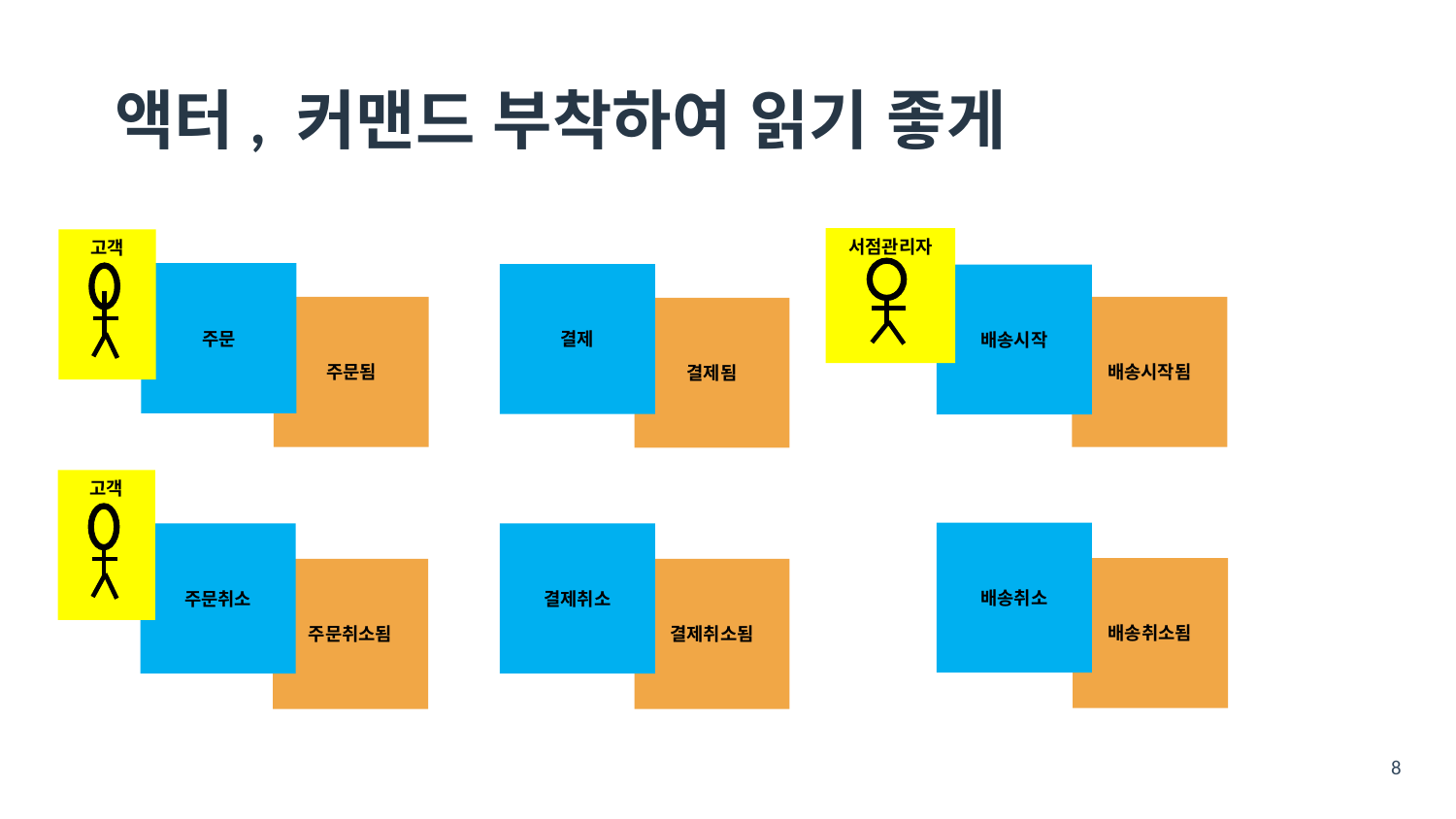

# 액터, 커맨드 부착하여 읽기 좋게
서점관리자

고객

주문
결제
배송시작
주문됨
배송시작됨
결제됨
고객

배송취소
결제취소
주문취소
배송취소됨
결제취소됨
주문취소됨